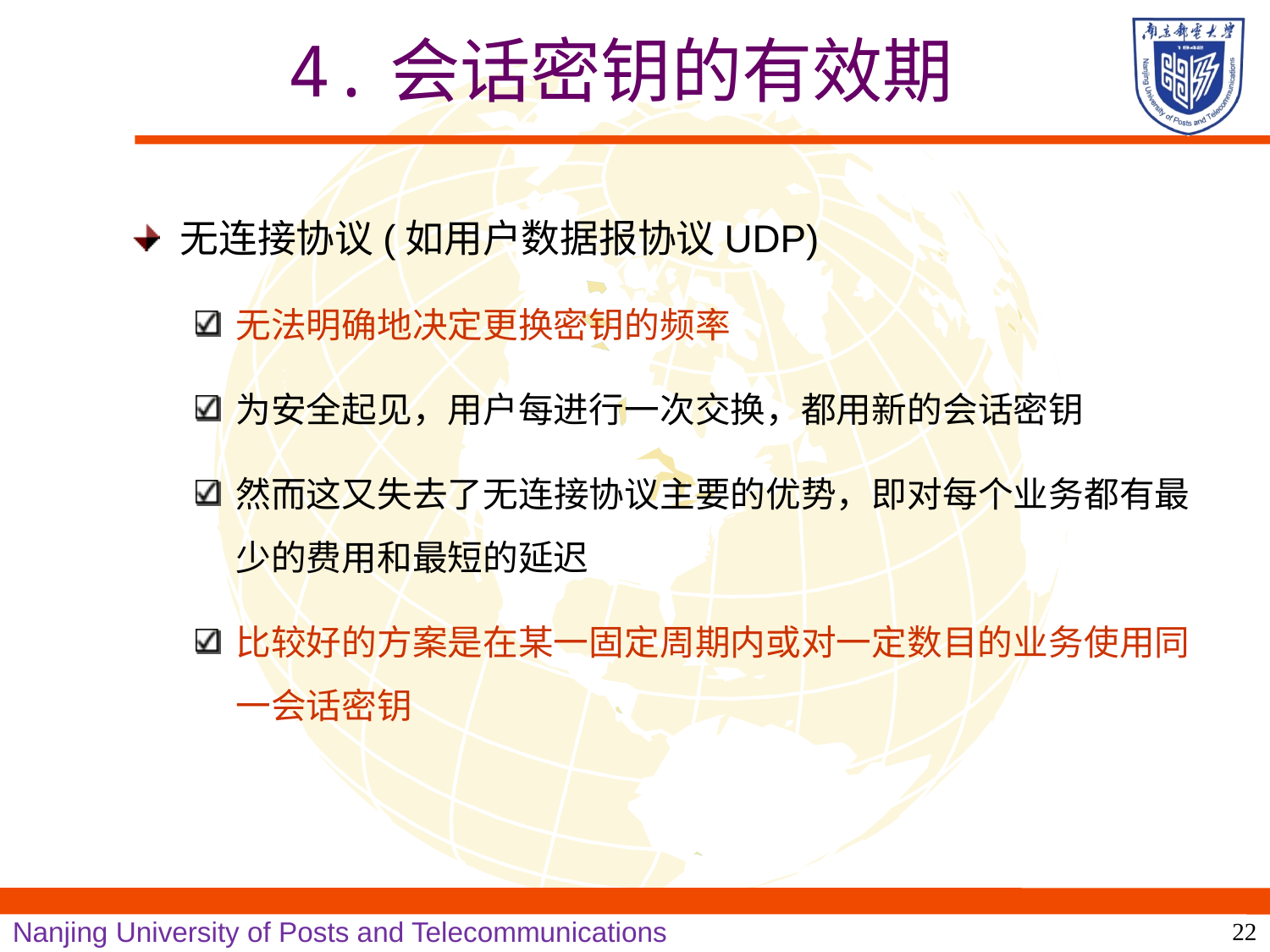

# 4.会话密钥的有效期
无连接协议(如用户数据报协议UDP)
无法明确地决定更换密钥的频率
为安全起见，用户每进行一次交换，都用新的会话密钥
然而这又失去了无连接协议主要的优势，即对每个业务都有最少的费用和最短的延迟
比较好的方案是在某一固定周期内或对一定数目的业务使用同一会话密钥

22